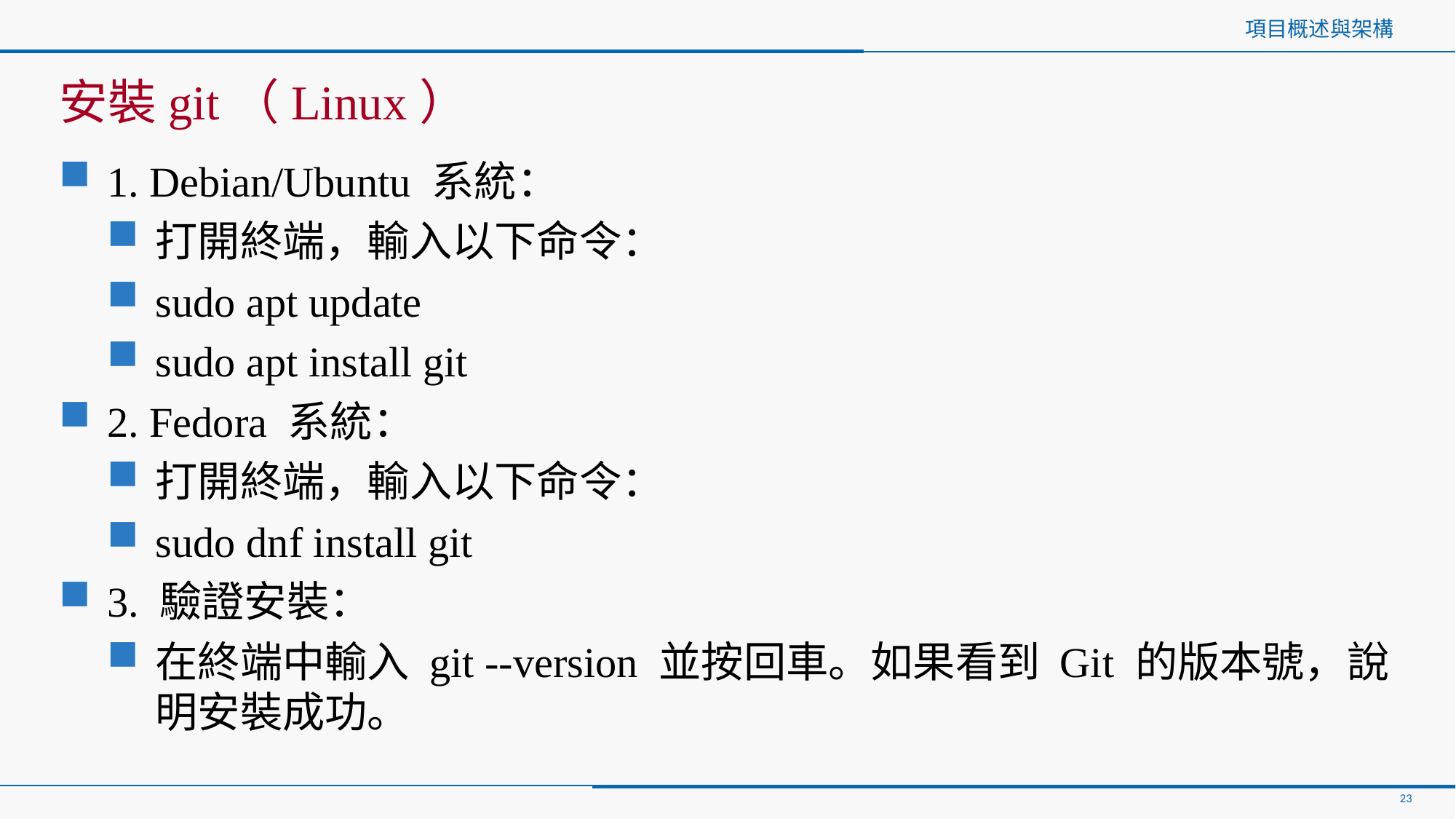

# 項目概述與架構
安裝git（Linux）
1. Debian/Ubuntu 系統：
打開終端，輸入以下命令：
sudo apt update
sudo apt install git
2. Fedora 系統：
打開終端，輸入以下命令：
sudo dnf install git
3. 驗證安裝：
在終端中輸入 git --version 並按回車。如果看到 Git 的版本號，說明安裝成功。
23